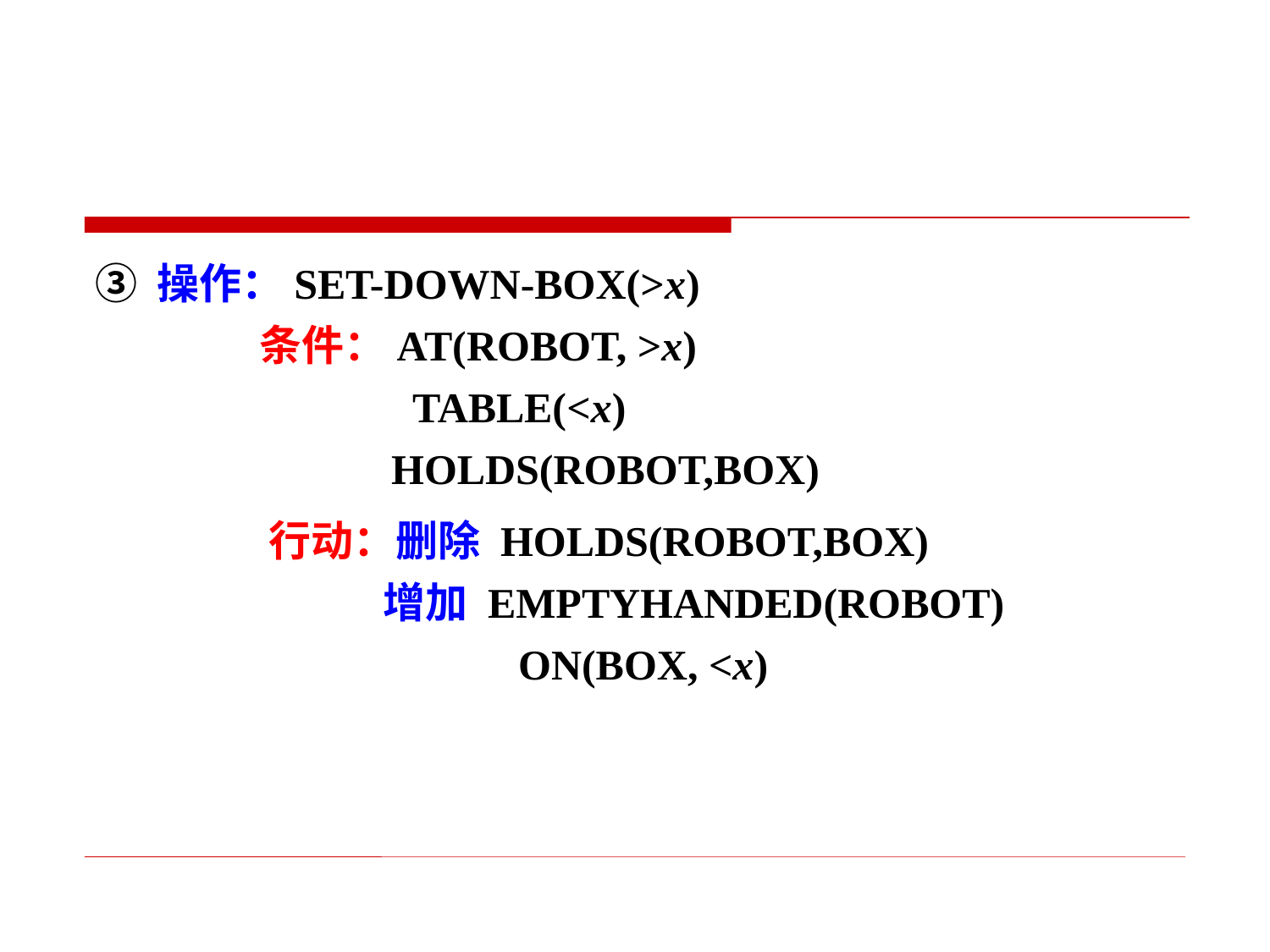

③ 操作：SET-DOWN-BOX(>x)
              条件：AT(ROBOT, >x)
                            TABLE(<x)
                    HOLDS(ROBOT,BOX)
               行动：删除 HOLDS(ROBOT,BOX)
                           增加 EMPTYHANDED(ROBOT)
                                      ON(BOX, <x)